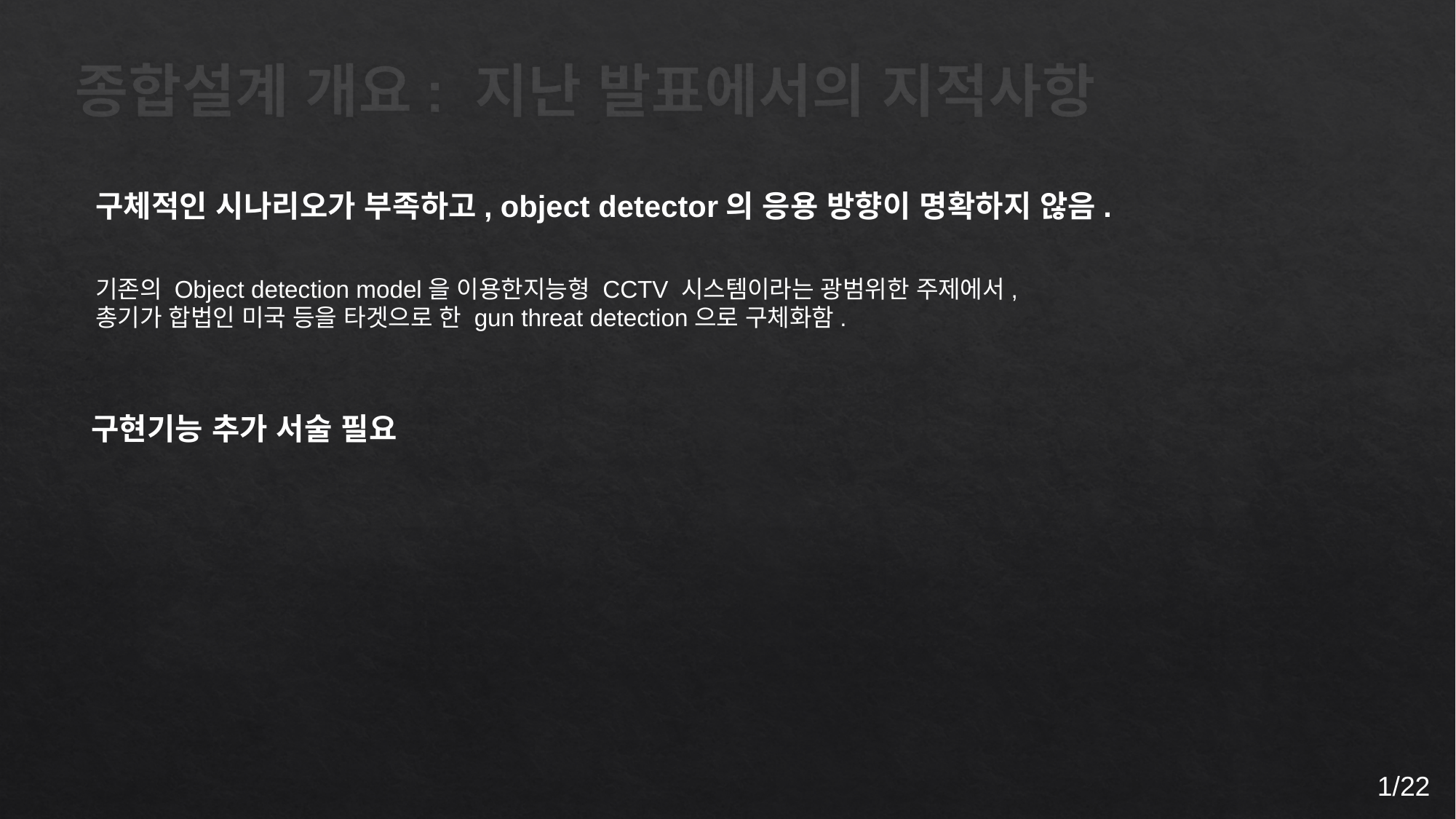

# 종합설계 개요: 지난 발표에서의 지적사항
구체적인 시나리오가 부족하고, object detector의 응용 방향이 명확하지 않음.

기존의 Object detection model을 이용한지능형 CCTV 시스템이라는 광범위한 주제에서,
총기가 합법인 미국 등을 타겟으로 한 gun threat detection으로 구체화함.
구현기능 추가 서술 필요
1/22